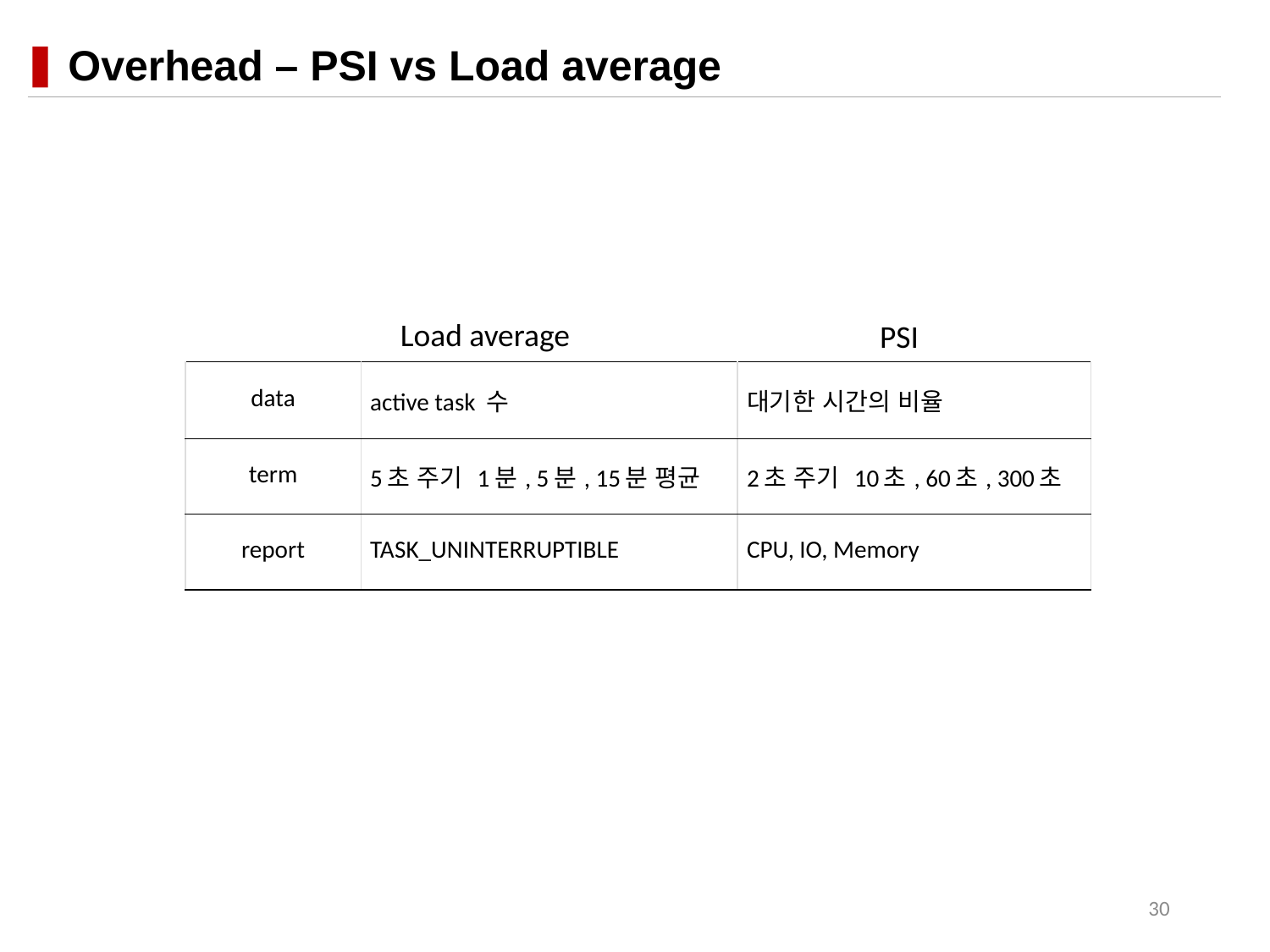

# Overhead – PSI vs Load average
Load average
PSI
| data | active task 수 | 대기한 시간의 비율 |
| --- | --- | --- |
| term | 5초 주기 1분, 5분, 15분 평균 | 2초 주기 10초, 60초, 300초 |
| report | TASK\_UNINTERRUPTIBLE | CPU, IO, Memory |
30